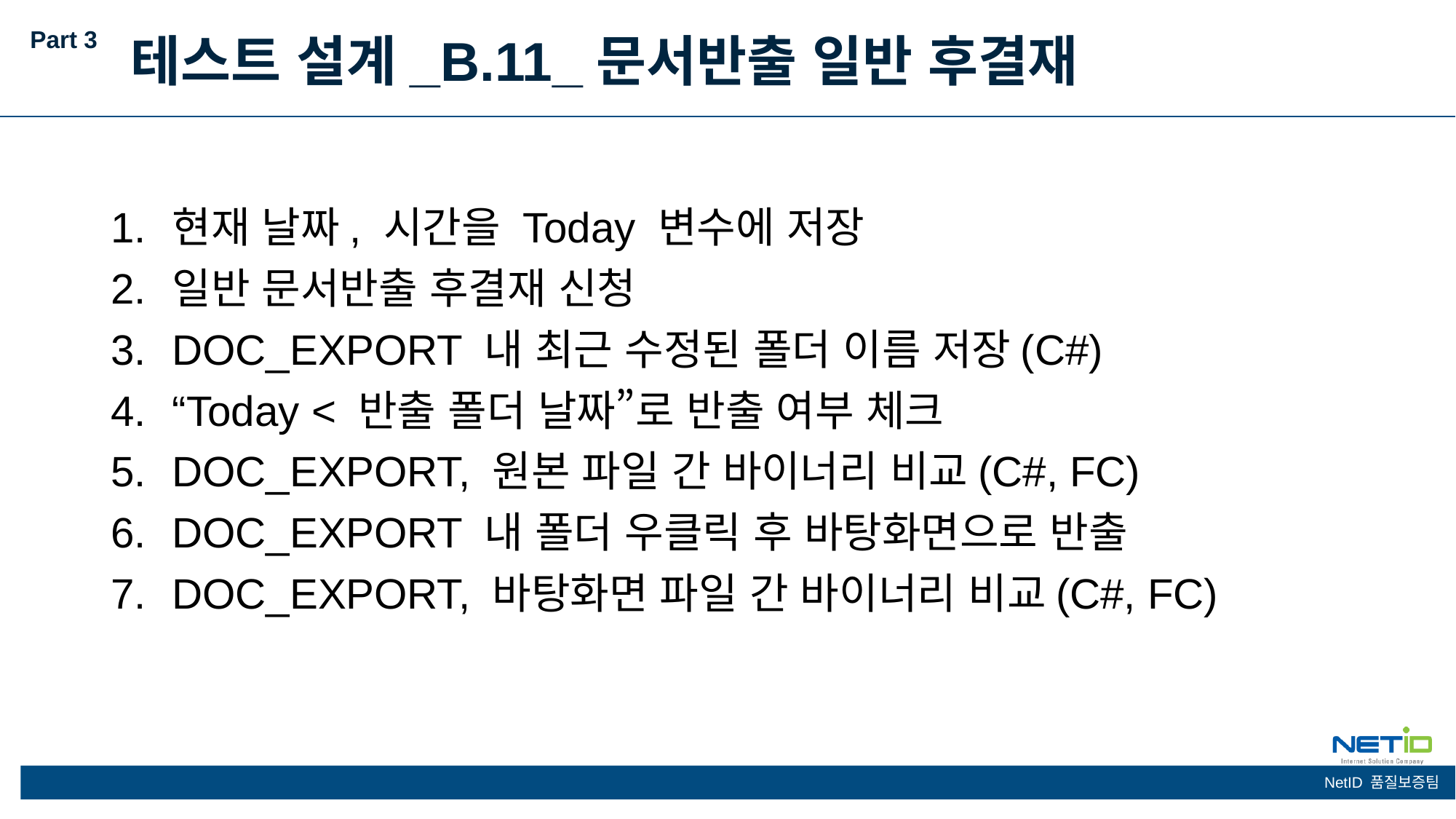

Part 3
테스트 설계_B.11_문서반출 일반 후결재

현재 날짜, 시간을 Today 변수에 저장
일반 문서반출 후결재 신청
DOC_EXPORT 내 최근 수정된 폴더 이름 저장(C#)
“Today < 반출 폴더 날짜”로 반출 여부 체크
DOC_EXPORT, 원본 파일 간 바이너리 비교(C#, FC)
DOC_EXPORT 내 폴더 우클릭 후 바탕화면으로 반출
DOC_EXPORT, 바탕화면 파일 간 바이너리 비교(C#, FC)